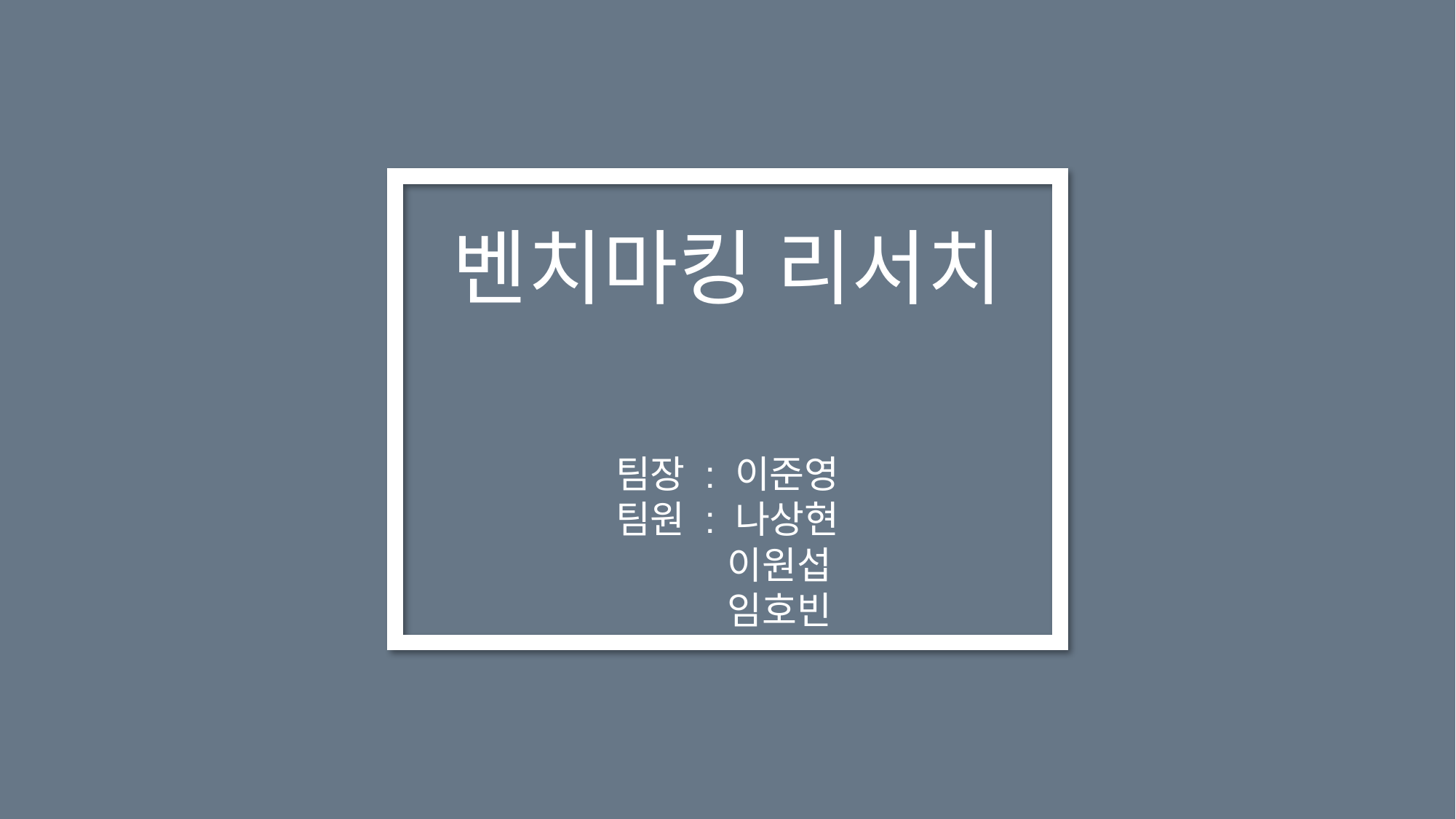

벤치마킹 리서치
팀장 : 이준영
팀원 : 나상현
         이원섭
         임호빈